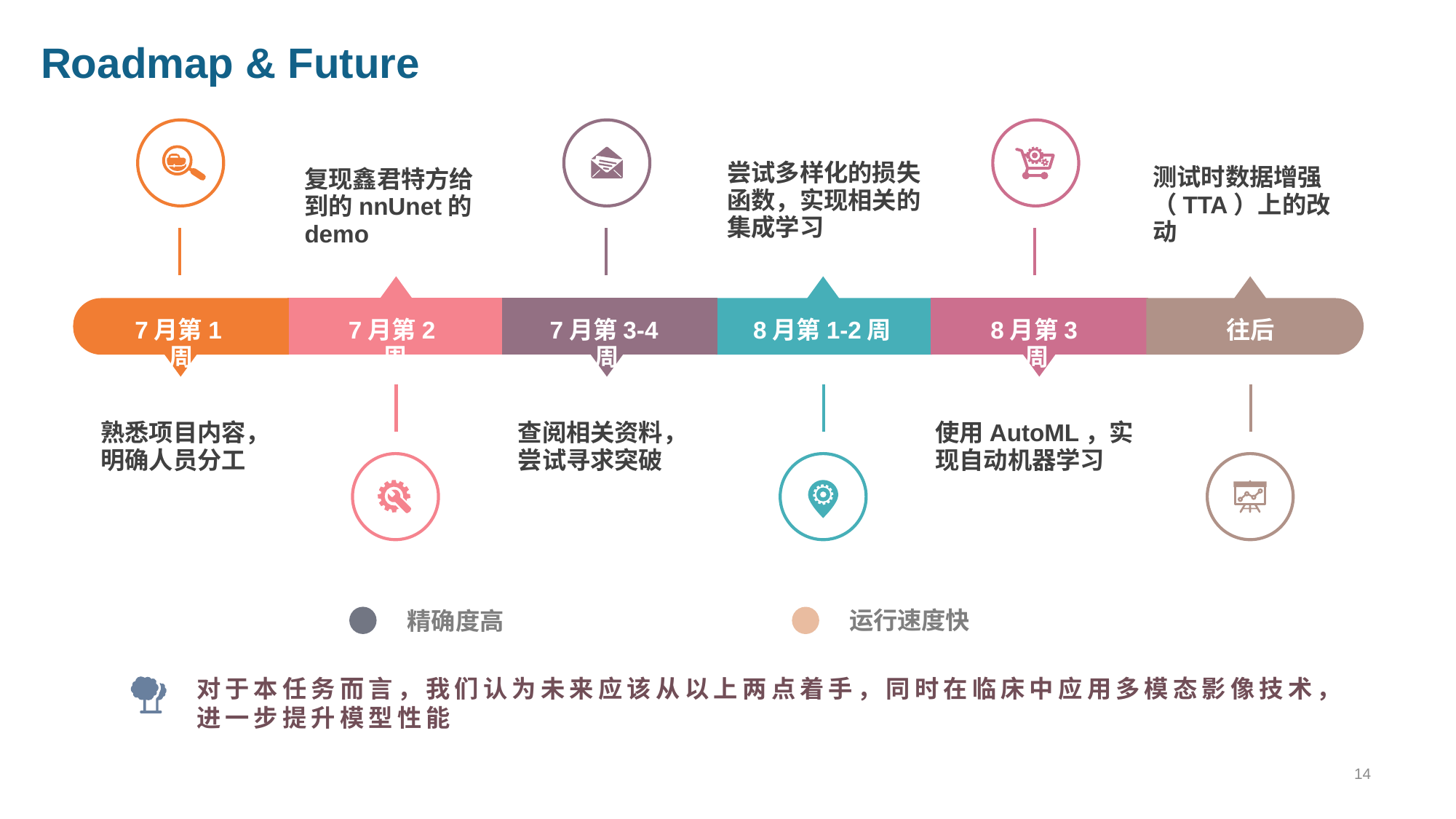

Roadmap & Future

尝试多样化的损失函数，实现相关的集成学习
测试时数据增强（TTA）上的改动
复现鑫君特方给到的nnUnet的demo

7月第1周
7月第2周
7月第3-4周
8月第1-2周
8月第3周
往后

熟悉项目内容，明确人员分工
查阅相关资料，尝试寻求突破
使用AutoML，实现自动机器学习

运行速度快
精确度高

对于本任务而言，我们认为未来应该从以上两点着手，同时在临床中应用多模态影像技术，进一步提升模型性能

14